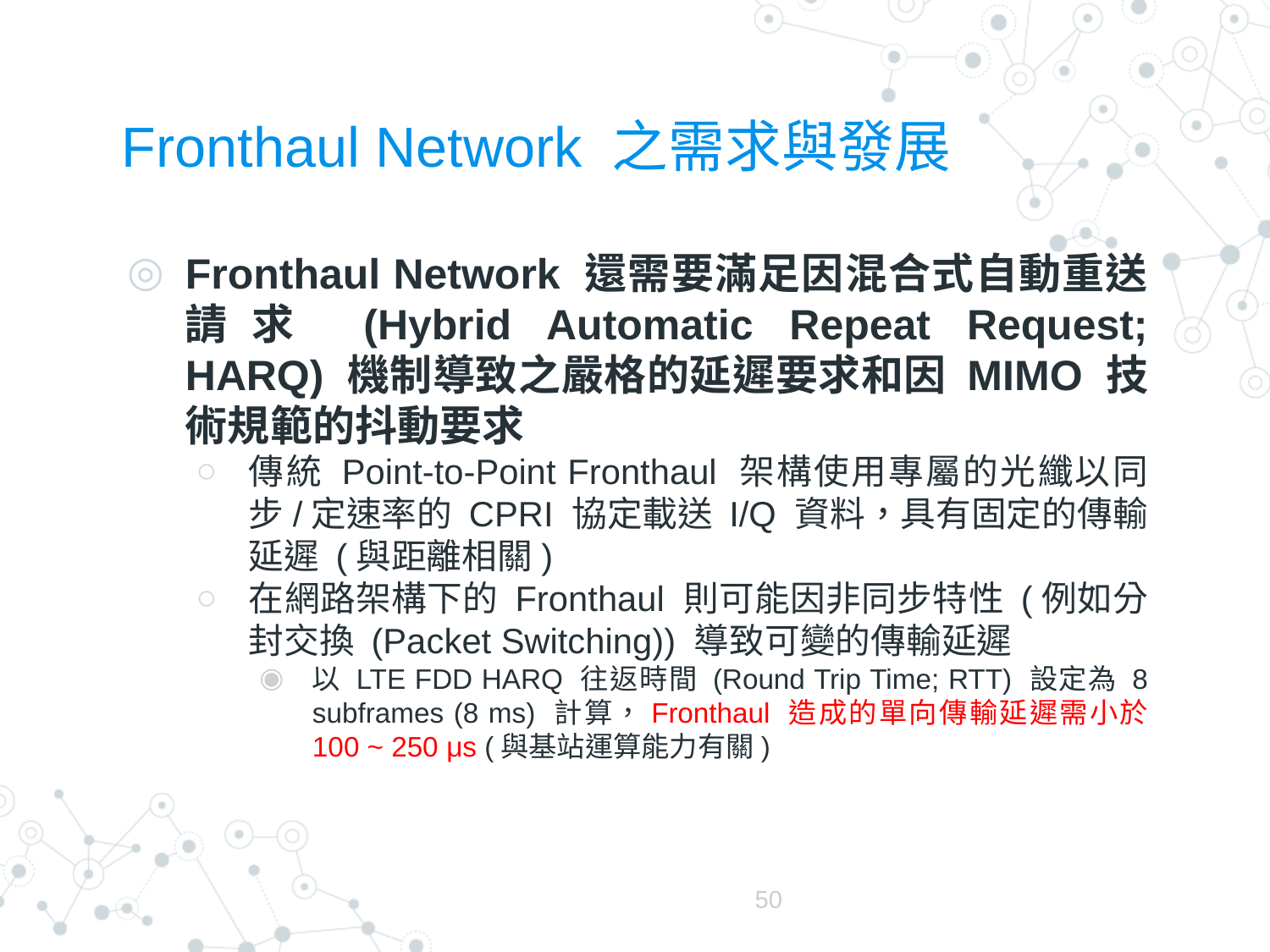

# Fronthaul Network 之需求與發展
Fronthaul Network 還需要滿足因混合式自動重送請求 (Hybrid Automatic Repeat Request; HARQ) 機制導致之嚴格的延遲要求和因 MIMO 技術規範的抖動要求
傳統 Point-to-Point Fronthaul 架構使用專屬的光纖以同步/定速率的 CPRI 協定載送 I/Q 資料，具有固定的傳輸延遲 (與距離相關)
在網路架構下的 Fronthaul 則可能因非同步特性 (例如分封交換 (Packet Switching)) 導致可變的傳輸延遲
以 LTE FDD HARQ 往返時間 (Round Trip Time; RTT) 設定為 8 subframes (8 ms) 計算，Fronthaul 造成的單向傳輸延遲需小於 100 ~ 250 μs (與基站運算能力有關)

50